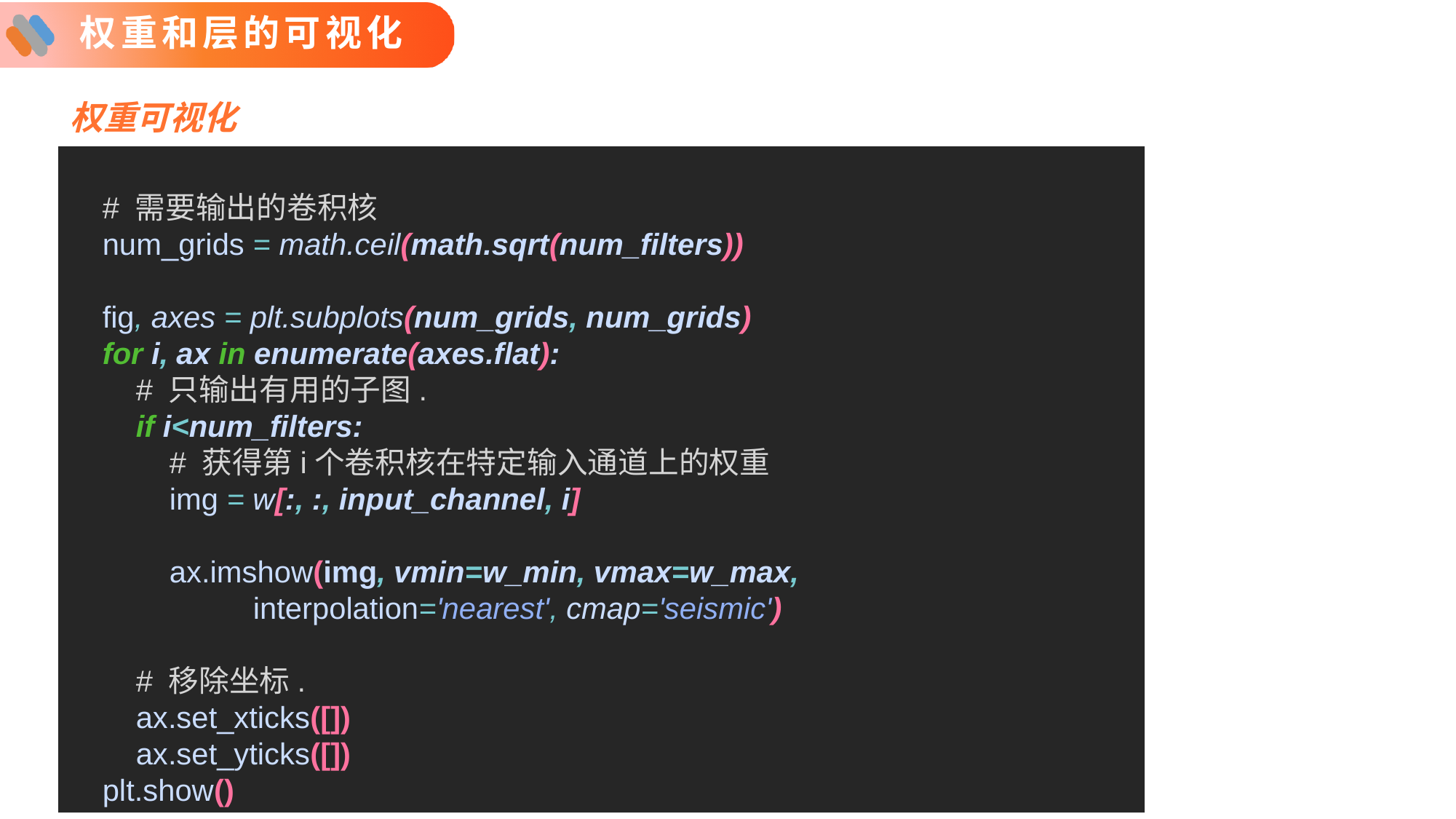

# 权重和层的可视化
权重可视化

    # 需要输出的卷积核
    num_grids = math.ceil(math.sqrt(num_filters))

    fig, axes = plt.subplots(num_grids, num_grids)
    for i, ax in enumerate(axes.flat):
        # 只输出有用的子图.
        if i<num_filters:
            # 获得第i个卷积核在特定输入通道上的权重
            img = w[:, :, input_channel, i]

            ax.imshow(img, vmin=w_min, vmax=w_max,
                      interpolation='nearest', cmap='seismic')

        # 移除坐标.
        ax.set_xticks([])
        ax.set_yticks([])
    plt.show()